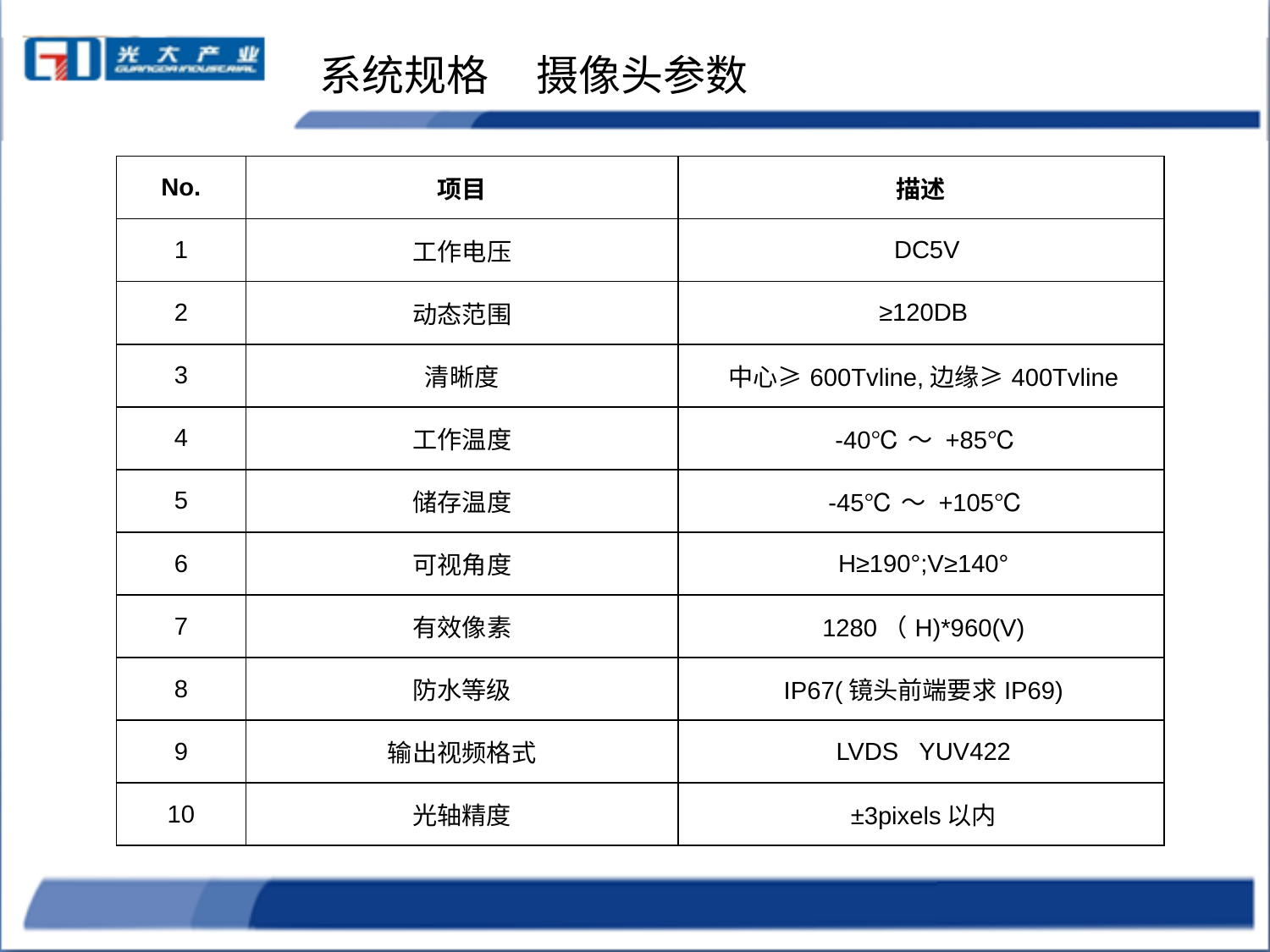

系统规格     摄像头参数
| No. | 项目 | 描述 |
| --- | --- | --- |
| 1 | 工作电压 | DC5V |
| 2 | 动态范围 | ≥120DB |
| 3 | 清晰度 | 中心≥600Tvline,边缘≥400Tvline |
| 4 | 工作温度 | -40℃ ～ +85℃ |
| 5 | 储存温度 | -45℃ ～ +105℃ |
| 6 | 可视角度 | H≥190°;V≥140° |
| 7 | 有效像素 | 1280（H)\*960(V) |
| 8 | 防水等级 | IP67(镜头前端要求IP69) |
| 9 | 输出视频格式 | LVDS YUV422 |
| 10 | 光轴精度 | ±3pixels以内 |